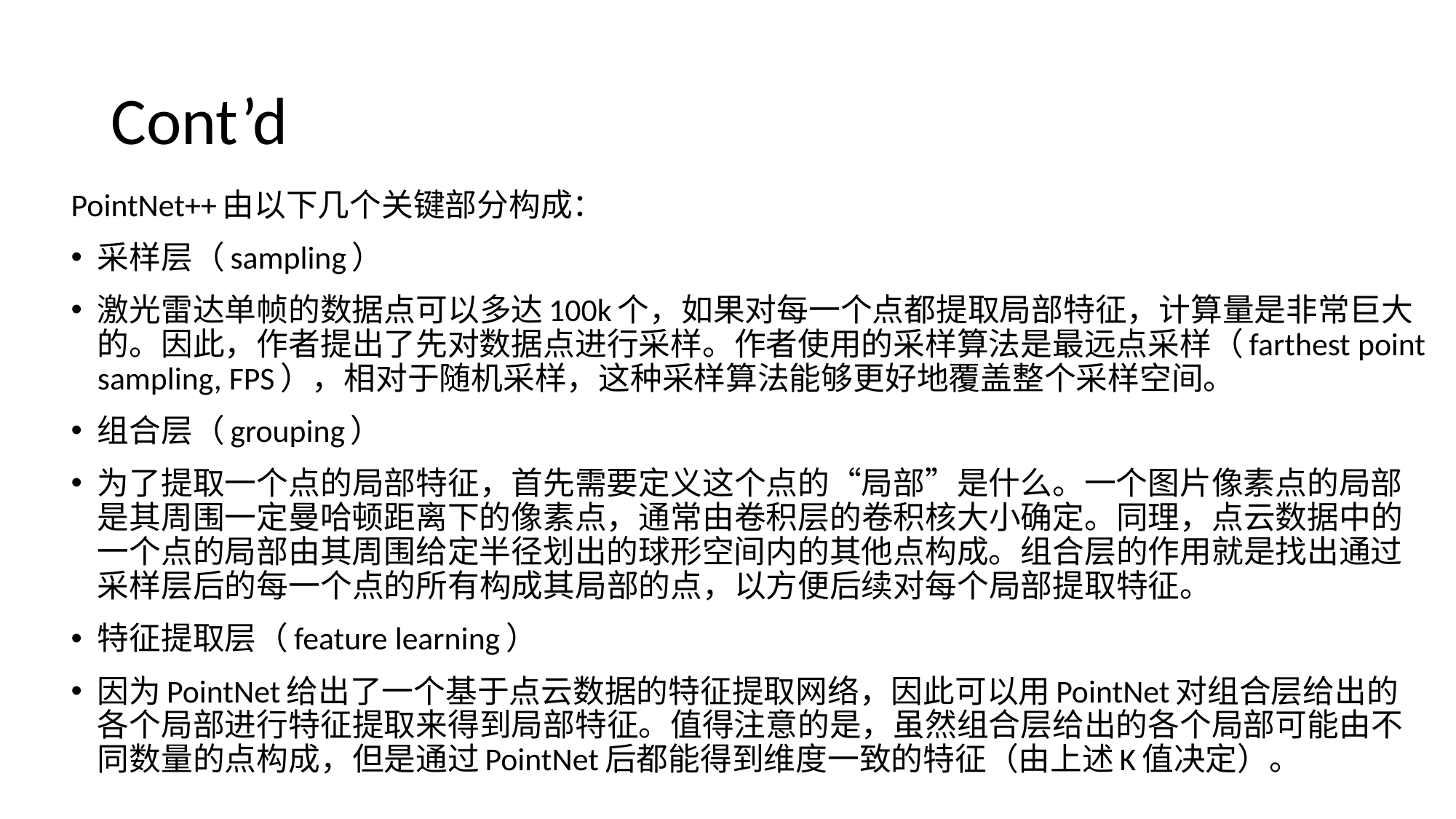

# Cont’d
PointNet++由以下几个关键部分构成：
采样层（sampling）
激光雷达单帧的数据点可以多达100k个，如果对每一个点都提取局部特征，计算量是非常巨大的。因此，作者提出了先对数据点进行采样。作者使用的采样算法是最远点采样（farthest point sampling, FPS），相对于随机采样，这种采样算法能够更好地覆盖整个采样空间。
组合层（grouping）
为了提取一个点的局部特征，首先需要定义这个点的“局部”是什么。一个图片像素点的局部是其周围一定曼哈顿距离下的像素点，通常由卷积层的卷积核大小确定。同理，点云数据中的一个点的局部由其周围给定半径划出的球形空间内的其他点构成。组合层的作用就是找出通过采样层后的每一个点的所有构成其局部的点，以方便后续对每个局部提取特征。
特征提取层（feature learning）
因为PointNet给出了一个基于点云数据的特征提取网络，因此可以用PointNet对组合层给出的各个局部进行特征提取来得到局部特征。值得注意的是，虽然组合层给出的各个局部可能由不同数量的点构成，但是通过PointNet后都能得到维度一致的特征（由上述K值决定）。